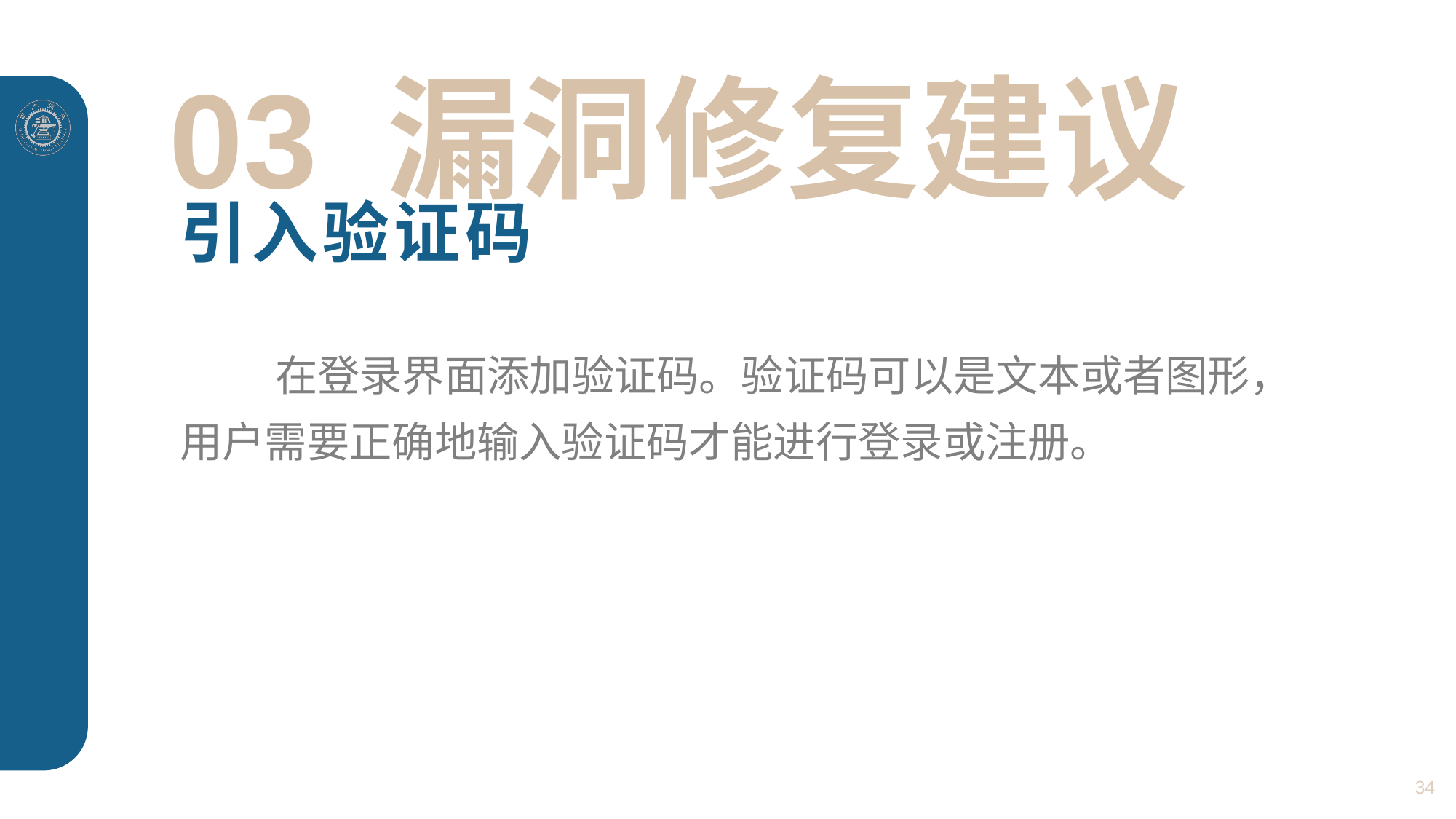

03 漏洞修复建议
# 引入验证码
         在登录界面添加验证码。验证码可以是文本或者图形，用户需要正确地输入验证码才能进行登录或注册。
34